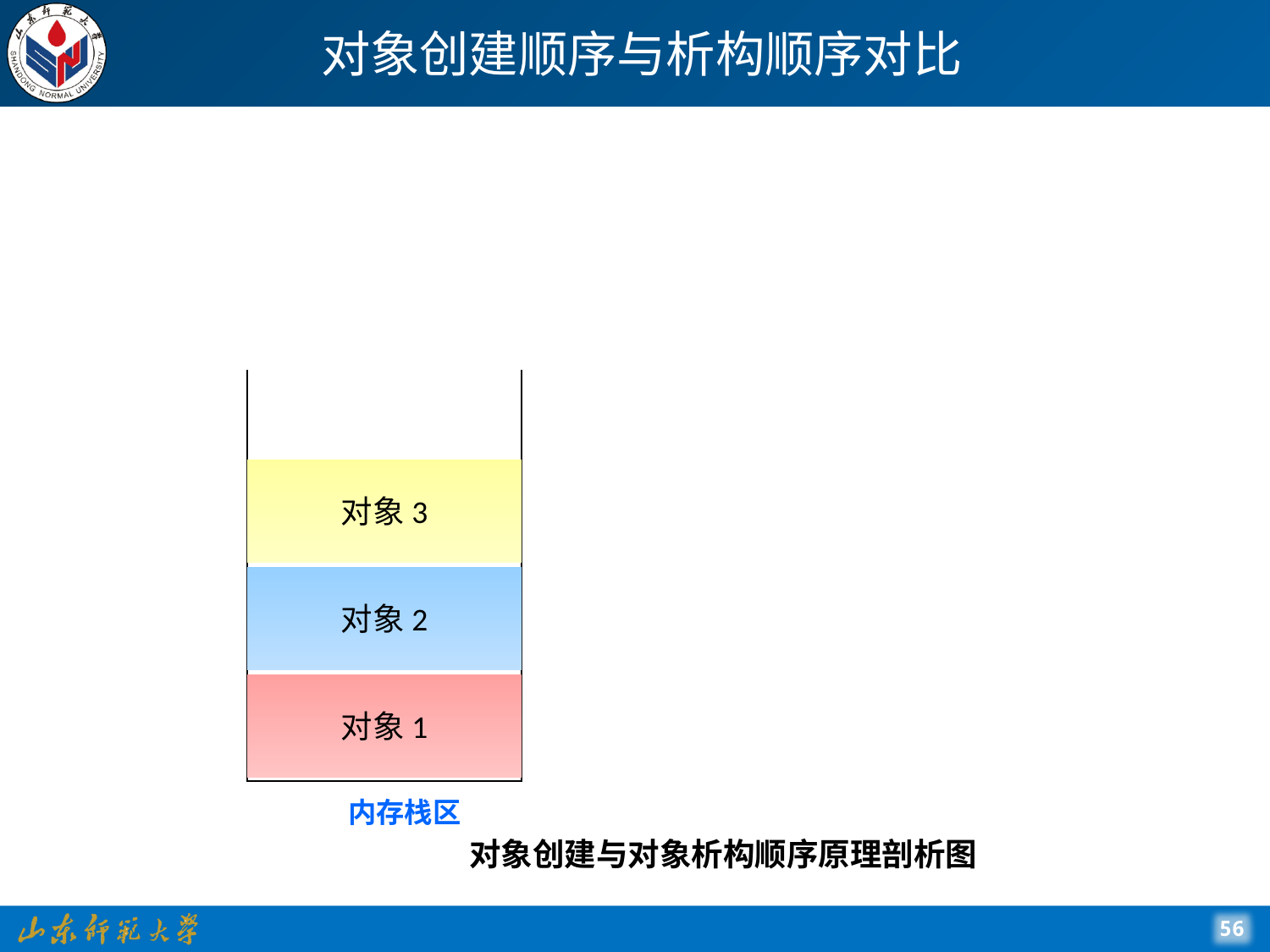

# 对象创建顺序与析构顺序对比

对象3
对象2
对象1
内存栈区
对象创建与对象析构顺序原理剖析图